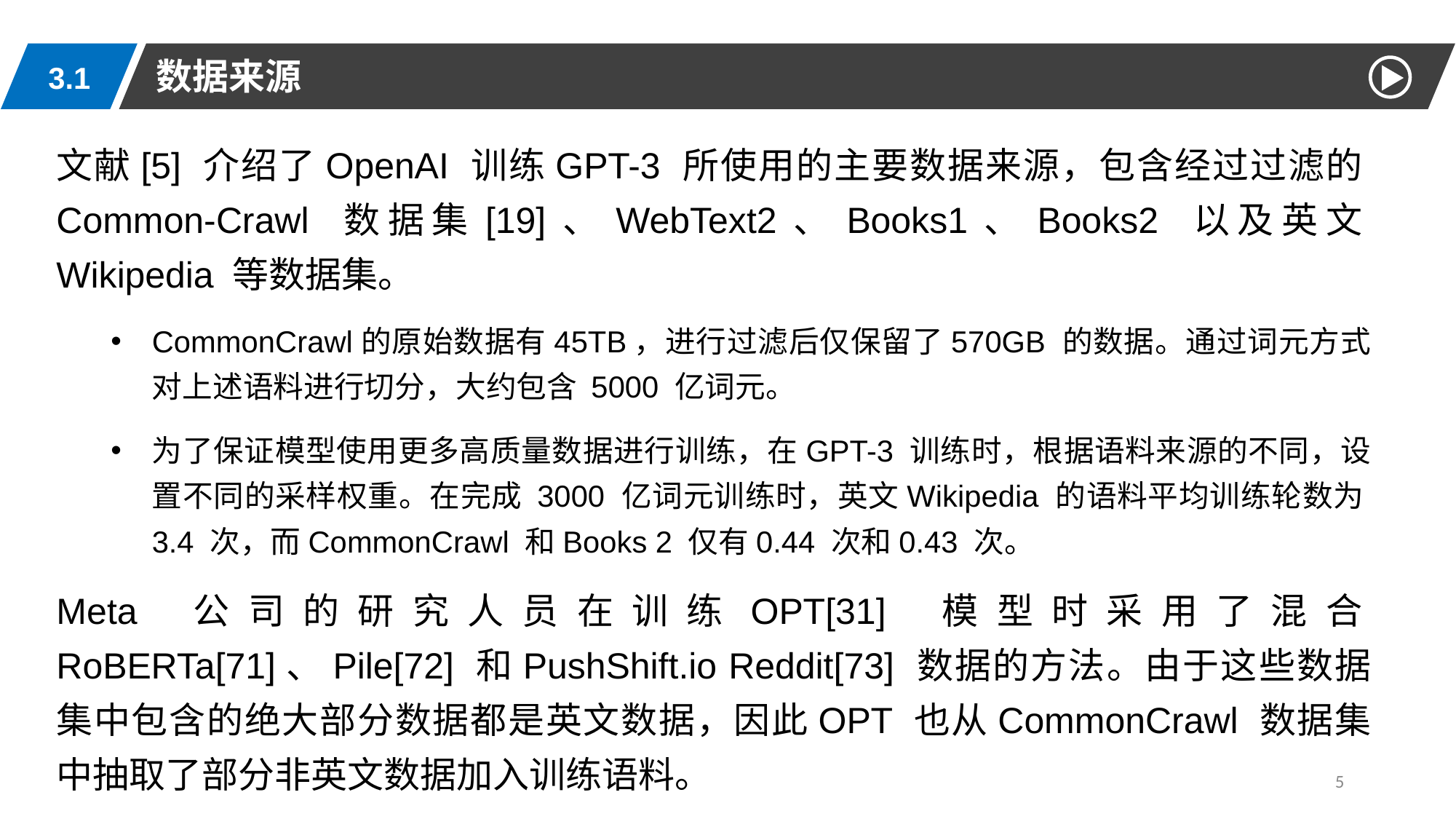

数据来源
3.1

文献[5] 介绍了OpenAI 训练GPT-3 所使用的主要数据来源，包含经过过滤的Common-Crawl 数据集[19]、WebText2、Books1、Books2 以及英文Wikipedia 等数据集。
CommonCrawl的原始数据有45TB，进行过滤后仅保留了570GB 的数据。通过词元方式对上述语料进行切分，大约包含 5000 亿词元。
为了保证模型使用更多高质量数据进行训练，在GPT-3 训练时，根据语料来源的不同，设置不同的采样权重。在完成 3000 亿词元训练时，英文Wikipedia 的语料平均训练轮数为3.4 次，而CommonCrawl 和Books 2 仅有0.44 次和0.43 次。
Meta 公司的研究人员在训练OPT[31] 模型时采用了混合RoBERTa[71]、Pile[72] 和PushShift.io Reddit[73] 数据的方法。由于这些数据集中包含的绝大部分数据都是英文数据，因此OPT 也从CommonCrawl 数据集中抽取了部分非英文数据加入训练语料。
5